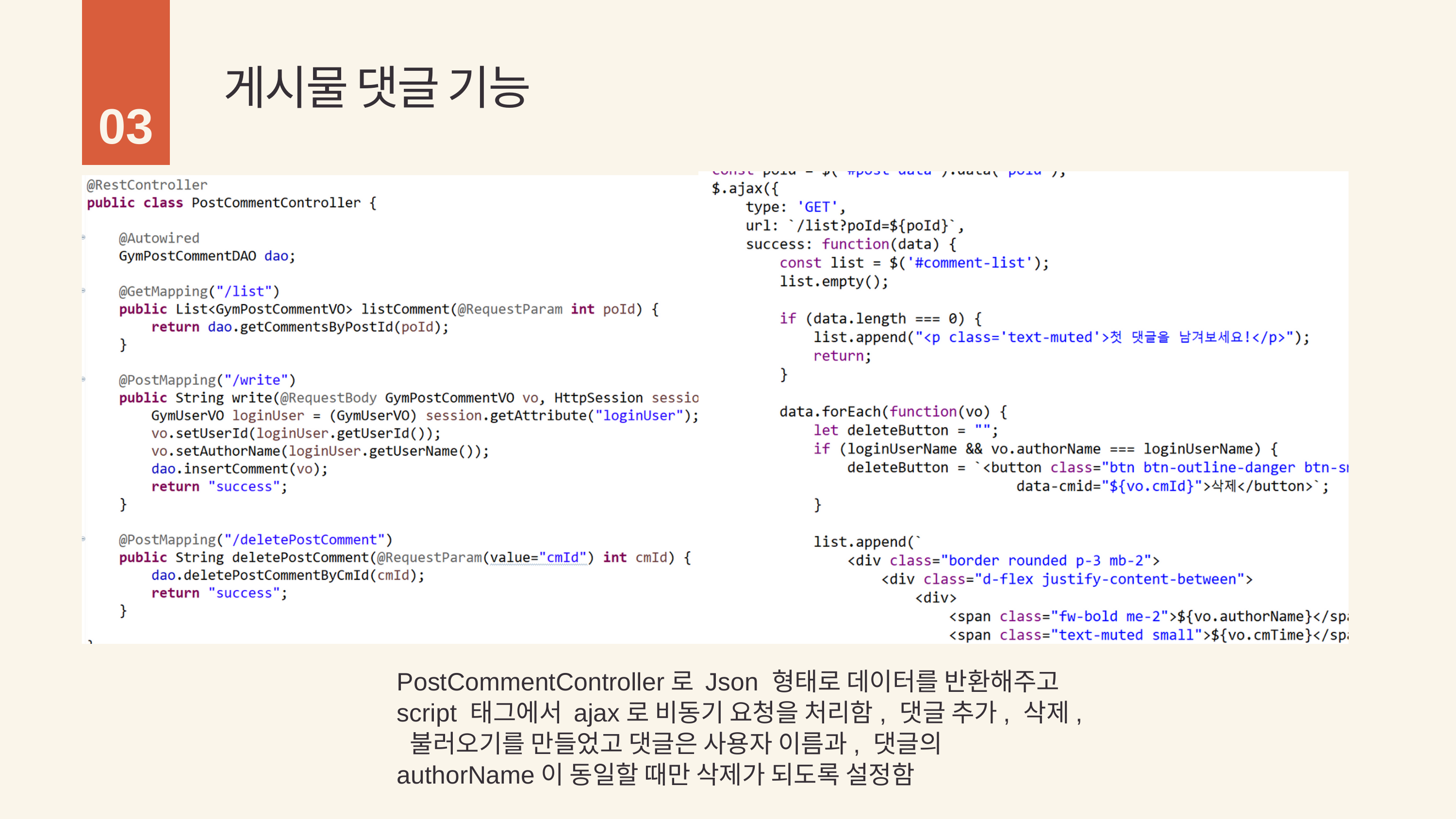

게시물 댓글 기능
03

PostCommentController로 Json 형태로 데이터를 반환해주고 script 태그에서 ajax로 비동기 요청을 처리함, 댓글 추가, 삭제, 불러오기를 만들었고 댓글은 사용자 이름과, 댓글의 authorName이 동일할 때만 삭제가 되도록 설정함